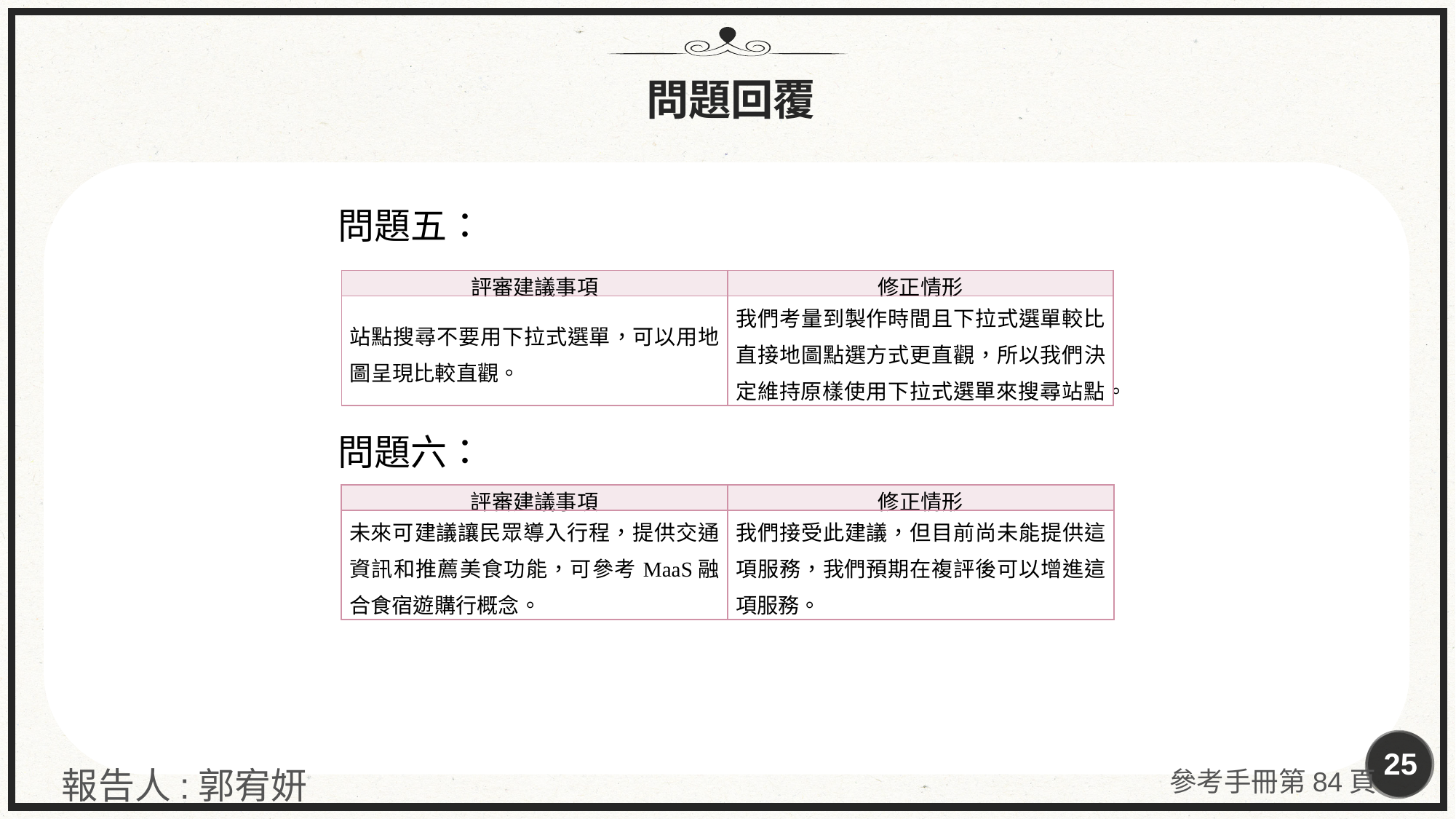

問題回覆

問題五：
| 評審建議事項 | 修正情形 |
| --- | --- |
| 站點搜尋不要用下拉式選單，可以用地圖呈現比較直觀。 | 我們考量到製作時間且下拉式選單較比直接地圖點選方式更直觀，所以我們決定維持原樣使用下拉式選單來搜尋站點。 |
問題六：
| 評審建議事項 | 修正情形 |
| --- | --- |
| 未來可建議讓民眾導入行程，提供交通資訊和推薦美食功能，可參考MaaS融合食宿遊購行概念。 | 我們接受此建議，但目前尚未能提供這項服務，我們預期在複評後可以增進這項服務。 |

25
報告人:郭宥妍
參考手冊第84頁